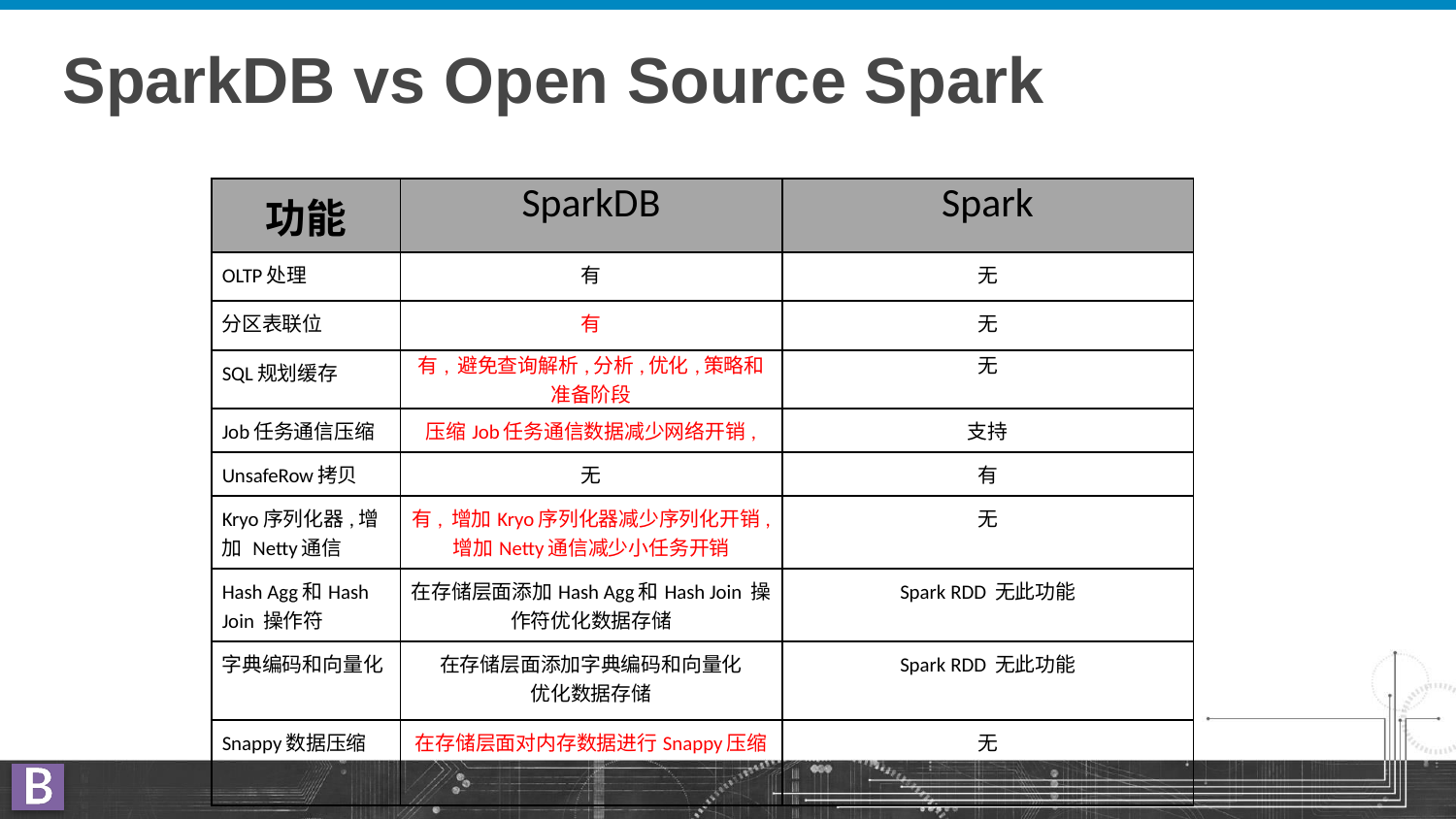

# SparkDB vs Open Source Spark
| 功能 | SparkDB | Spark |
| --- | --- | --- |
| OLTP处理 | 有 | 无 |
| 分区表联位 | 有 | 无 |
| SQL规划缓存 | 有, 避免查询解析,分析,优化,策略和准备阶段 | 无 |
| Job任务通信压缩 | 压缩Job任务通信数据减少网络开销, | 支持 |
| UnsafeRow拷贝 | 无 | 有 |
| Kryo序列化器,增加 Netty通信 | 有, 增加Kryo序列化器减少序列化开销, 增加Netty通信减少小任务开销 | 无 |
| Hash Agg和Hash Join 操作符 | 在存储层面添加Hash Agg和Hash Join 操作符优化数据存储 | Spark RDD 无此功能 |
| 字典编码和向量化 | 在存储层面添加字典编码和向量化 优化数据存储 | Spark RDD 无此功能 |
| Snappy数据压缩 | 在存储层面对内存数据进行Snappy压缩 | 无 |